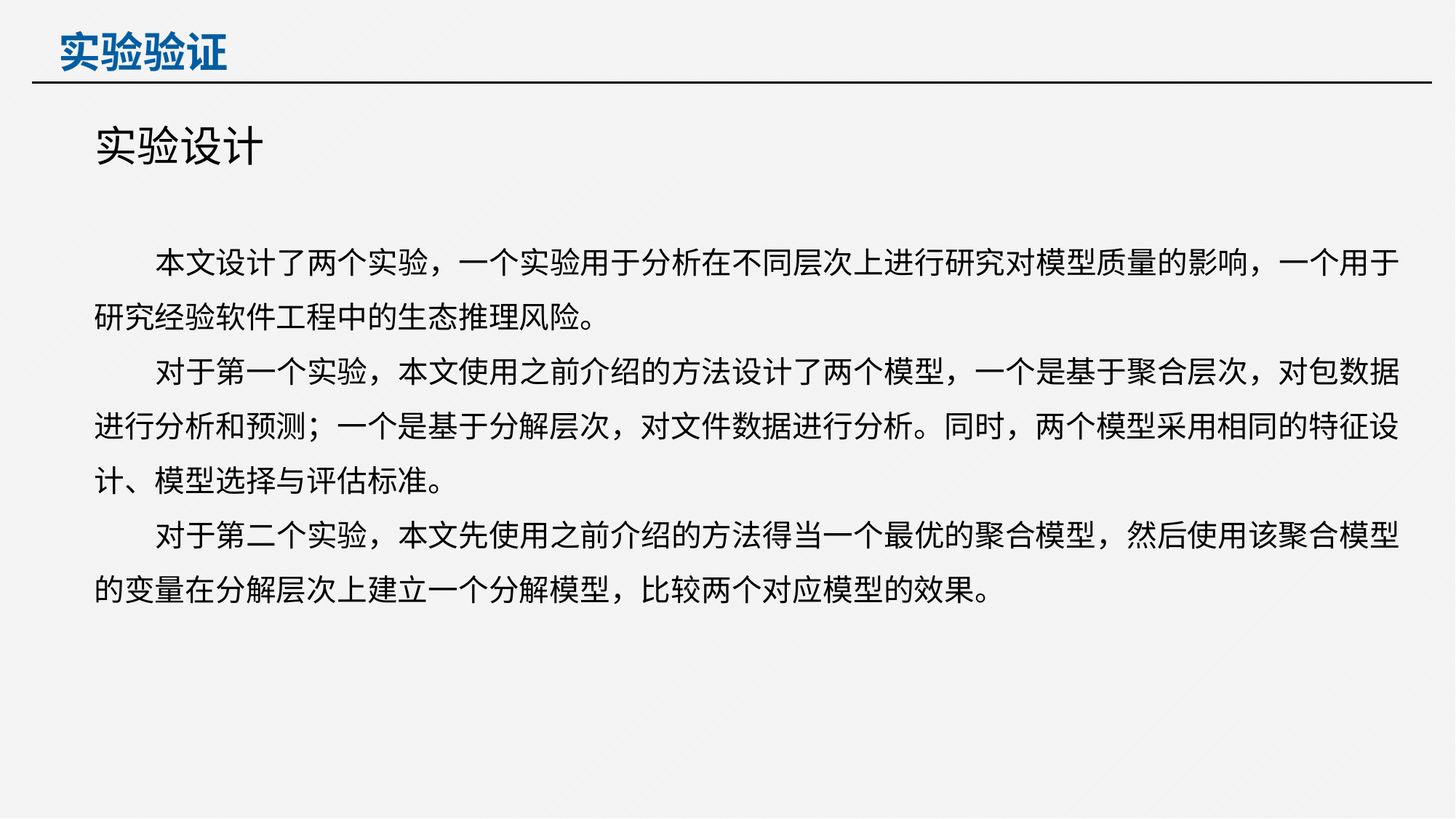

实验验证
实验设计
        本文设计了两个实验，一个实验用于分析在不同层次上进行研究对模型质量的影响，一个用于研究经验软件工程中的生态推理风险。
        对于第一个实验，本文使用之前介绍的方法设计了两个模型，一个是基于聚合层次，对包数据进行分析和预测；一个是基于分解层次，对文件数据进行分析。同时，两个模型采用相同的特征设计、模型选择与评估标准。
        对于第二个实验，本文先使用之前介绍的方法得当一个最优的聚合模型，然后使用该聚合模型的变量在分解层次上建立一个分解模型，比较两个对应模型的效果。